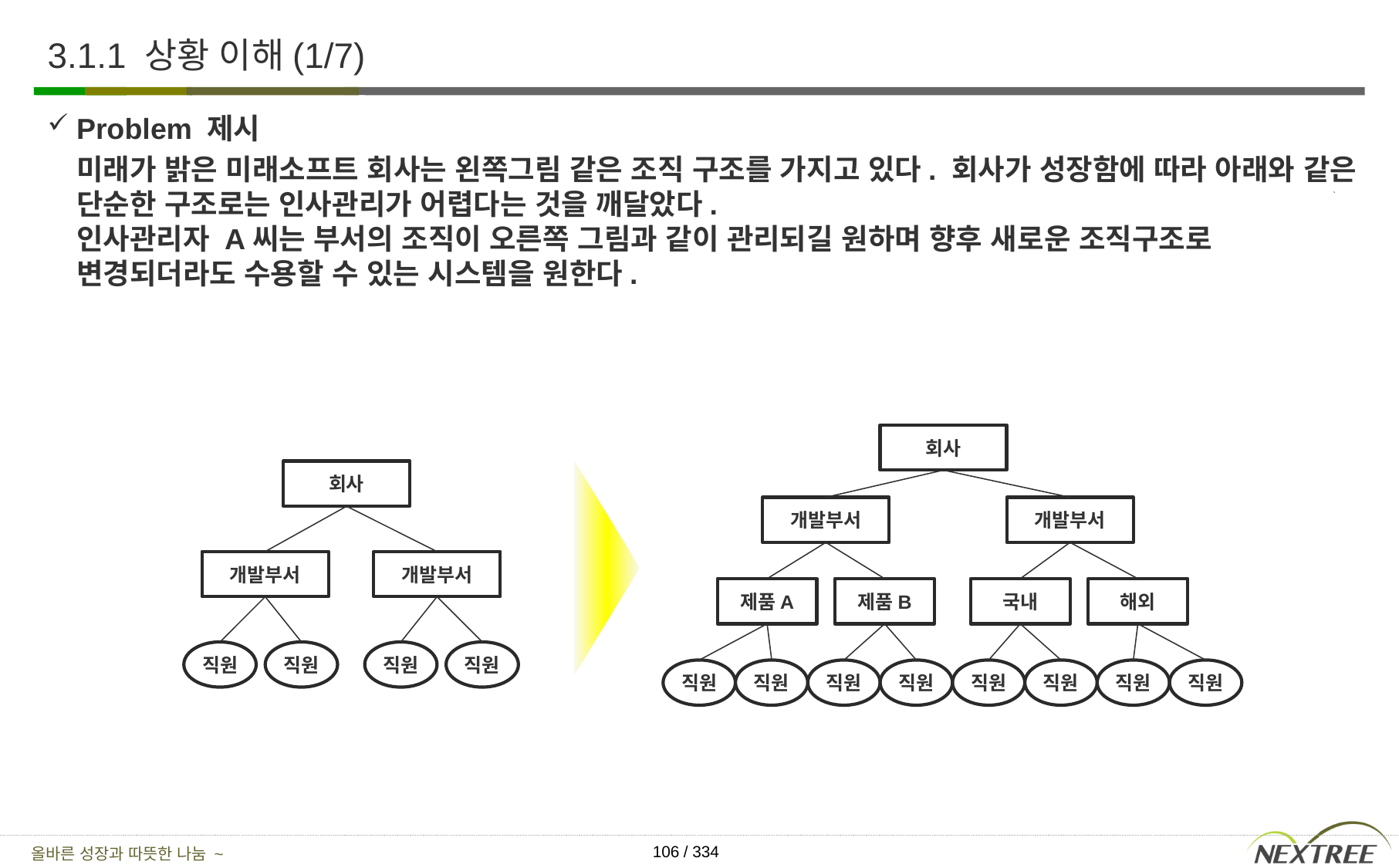

# 3.1.1 상황 이해(1/7)
Problem 제시
	미래가 밝은 미래소프트 회사는 왼쪽그림 같은 조직 구조를 가지고 있다. 회사가 성장함에 따라 아래와 같은 단순한 구조로는 인사관리가 어렵다는 것을 깨달았다.
인사관리자 A씨는 부서의 조직이 오른쪽 그림과 같이 관리되길 원하며 향후 새로운 조직구조로 변경되더라도 수용할 수 있는 시스템을 원한다.
회사
회사
개발부서
개발부서

개발부서
개발부서
제품A
제품B
국내
해외
직원
직원
직원
직원
직원
직원
직원
직원
직원
직원
직원
직원